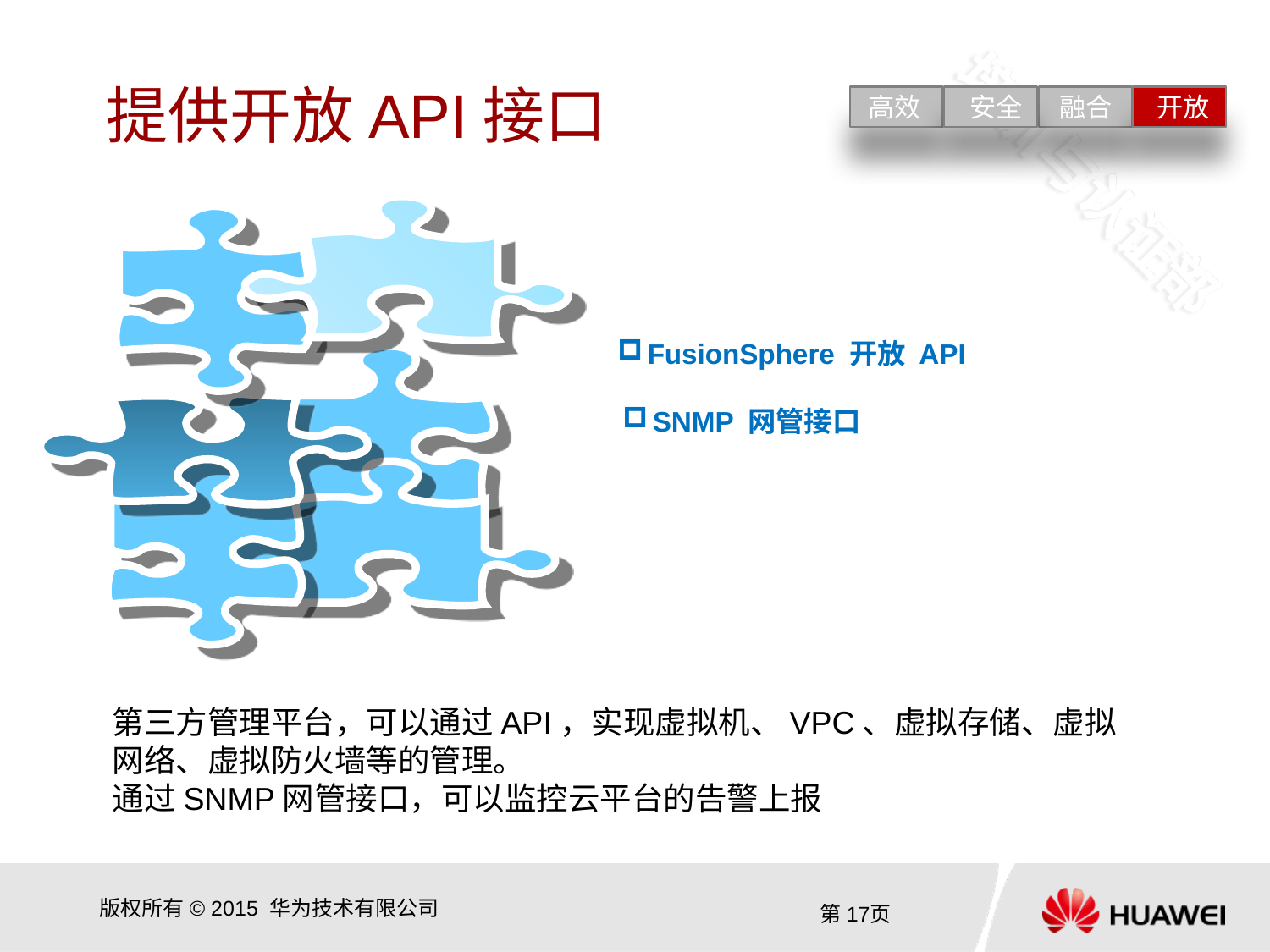

# 提供开放API接口

高效

安全

融合

开放

FusionSphere 开放 API

SNMP 网管接口

第三方管理平台，可以通过API，实现虚拟机、VPC、虚拟存储、虚拟网络、虚拟防火墙等的管理。
通过SNMP网管接口，可以监控云平台的告警上报